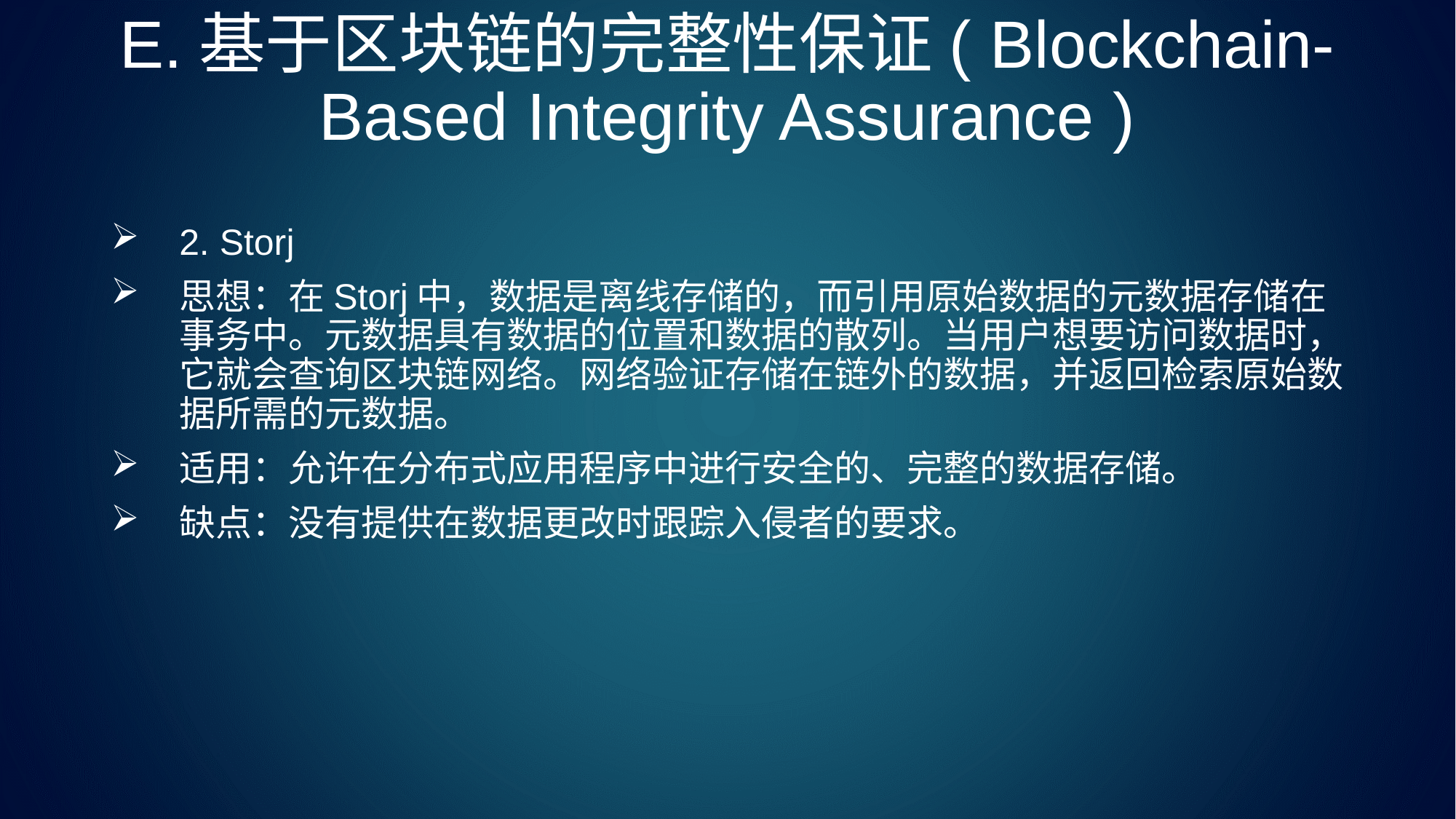

# E.基于区块链的完整性保证( Blockchain-Based Integrity Assurance )
2. Storj
思想：在Storj中，数据是离线存储的，而引用原始数据的元数据存储在事务中。元数据具有数据的位置和数据的散列。当用户想要访问数据时，它就会查询区块链网络。网络验证存储在链外的数据，并返回检索原始数据所需的元数据。
适用：允许在分布式应用程序中进行安全的、完整的数据存储。
缺点：没有提供在数据更改时跟踪入侵者的要求。